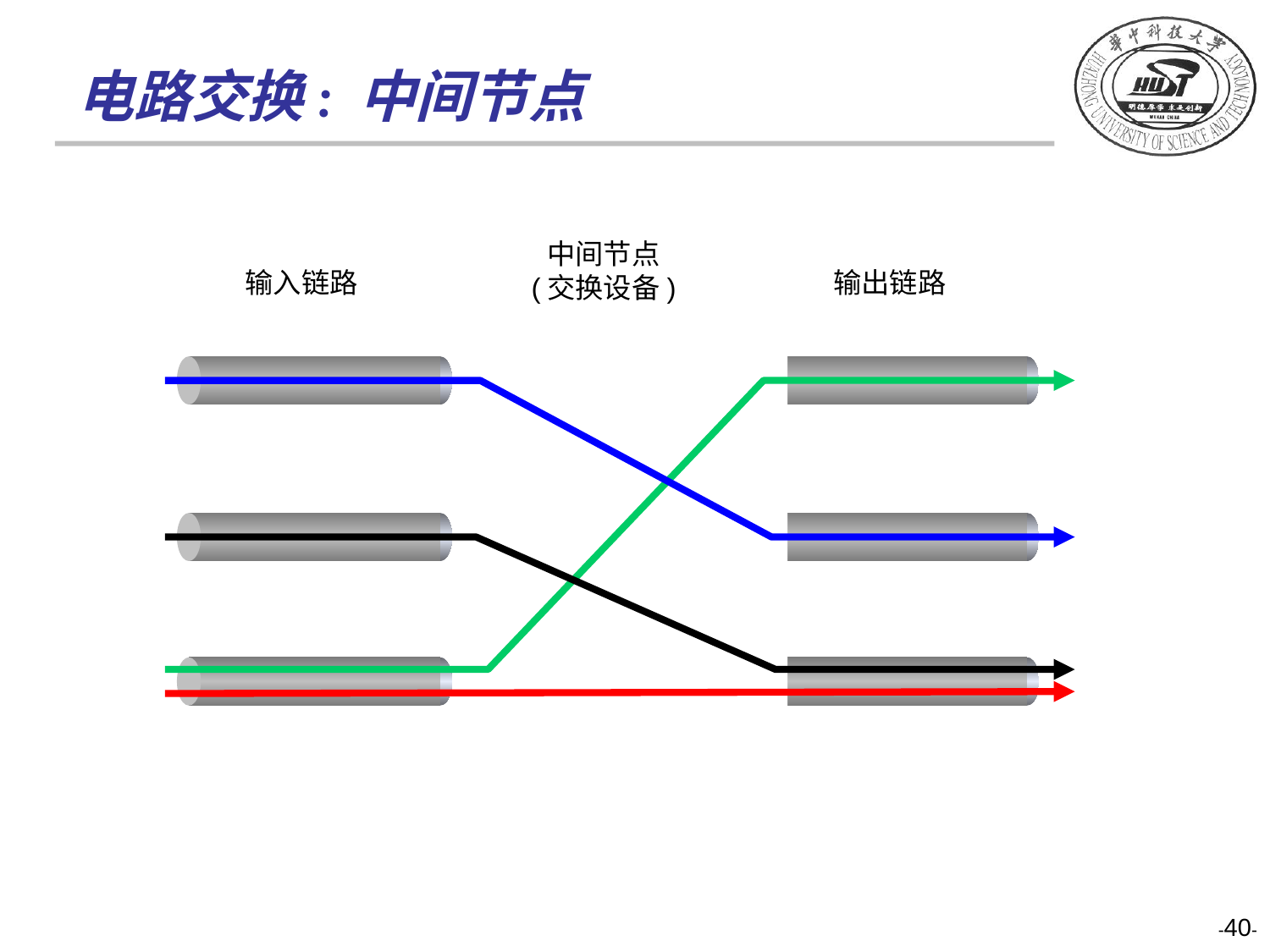

电路交换: 中间节点
中间节点
(交换设备)
输入链路
输出链路

-40-